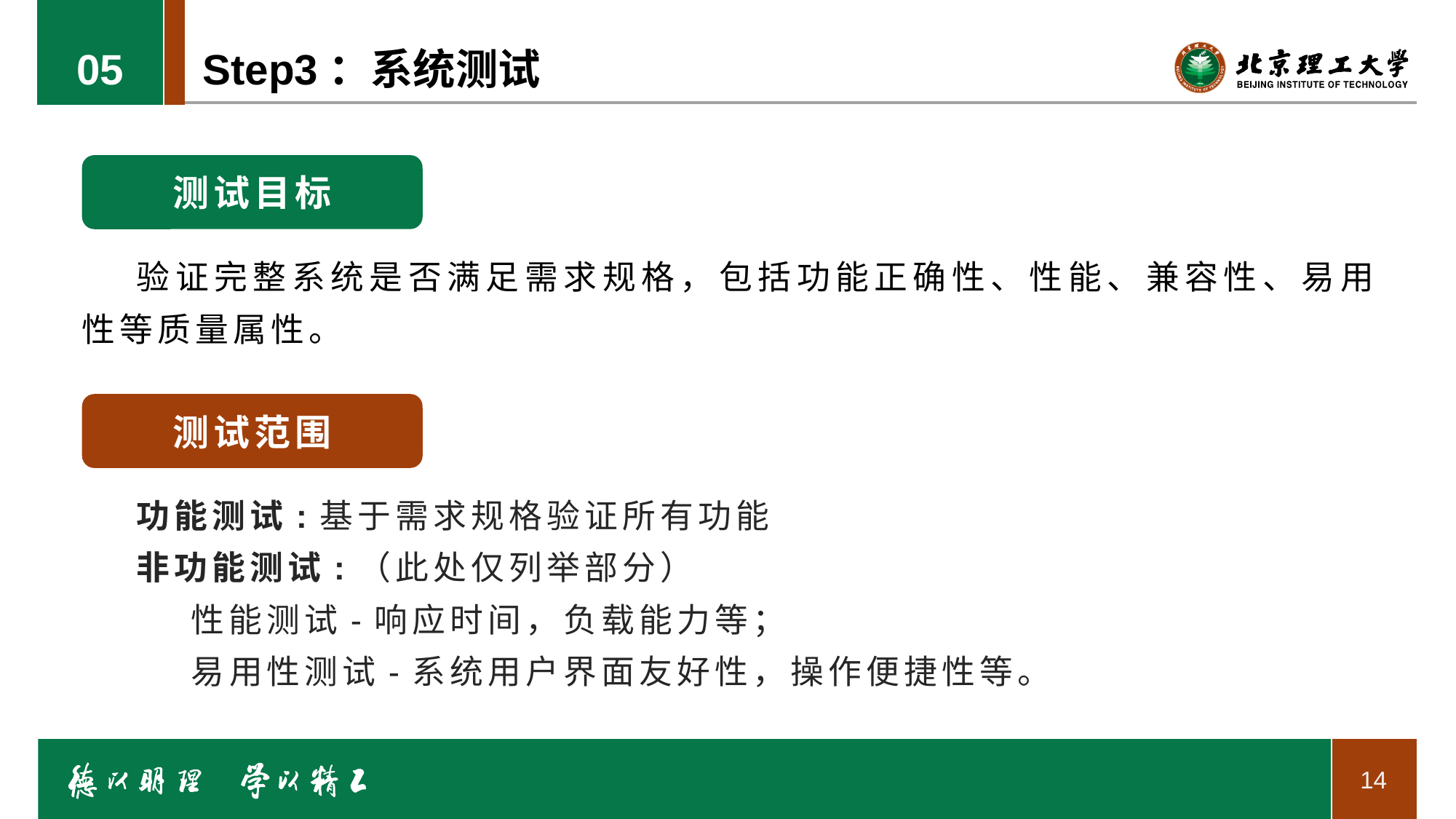

05
# Step3：系统测试
测试目标
验证完整系统是否满足需求规格，包括功能正确性、性能、兼容性、易用性等质量属性。
测试范围
功能测试:基于需求规格验证所有功能
非功能测试:（此处仅列举部分）
性能测试-响应时间，负载能力等；
易用性测试-系统用户界面友好性，操作便捷性等。